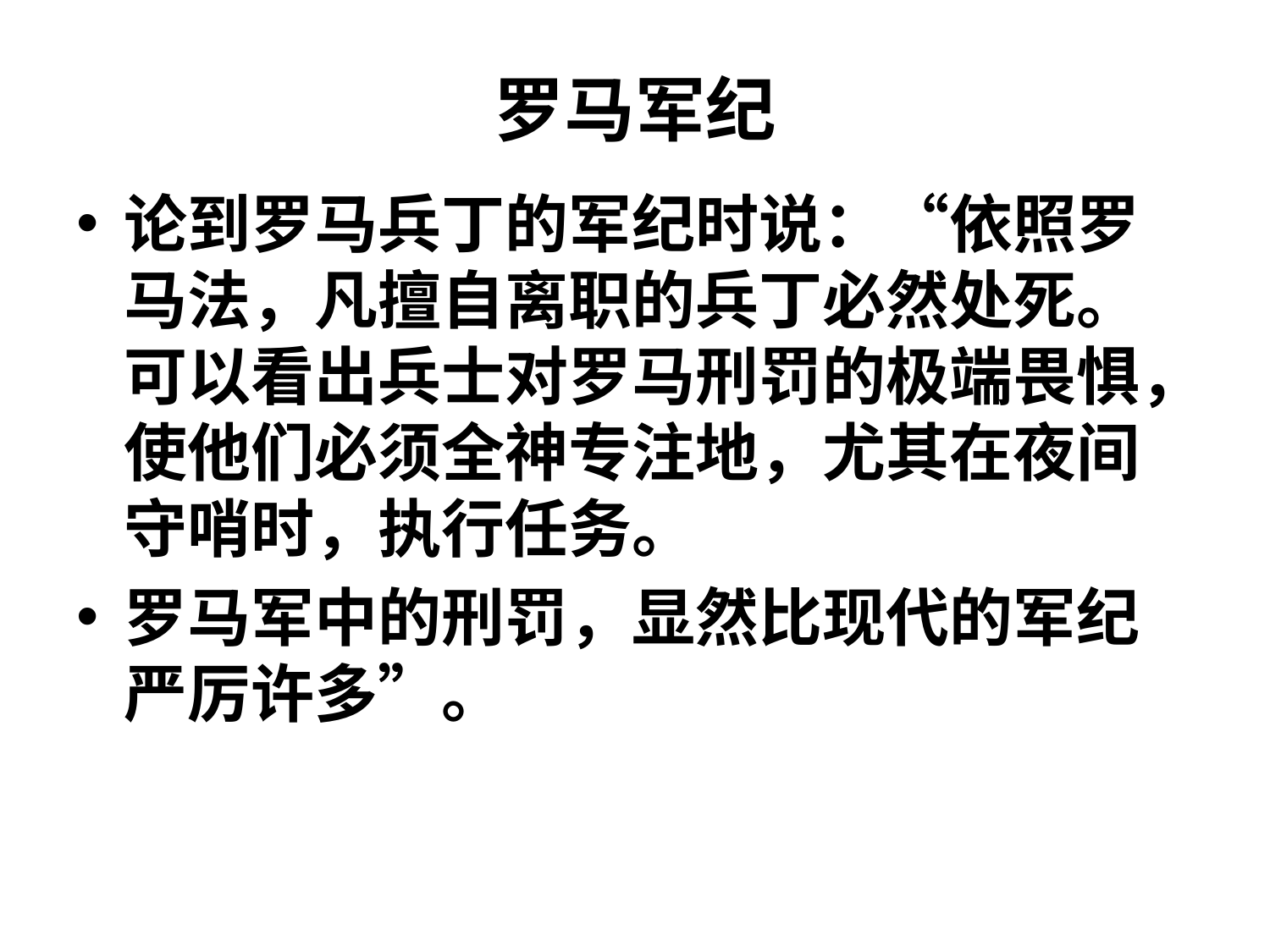

# 罗马军纪
论到罗马兵丁的军纪时说：“依照罗马法，凡擅自离职的兵丁必然处死。可以看出兵士对罗马刑罚的极端畏惧，使他们必须全神专注地，尤其在夜间守哨时，执行任务。
罗马军中的刑罚，显然比现代的军纪严厉许多”。